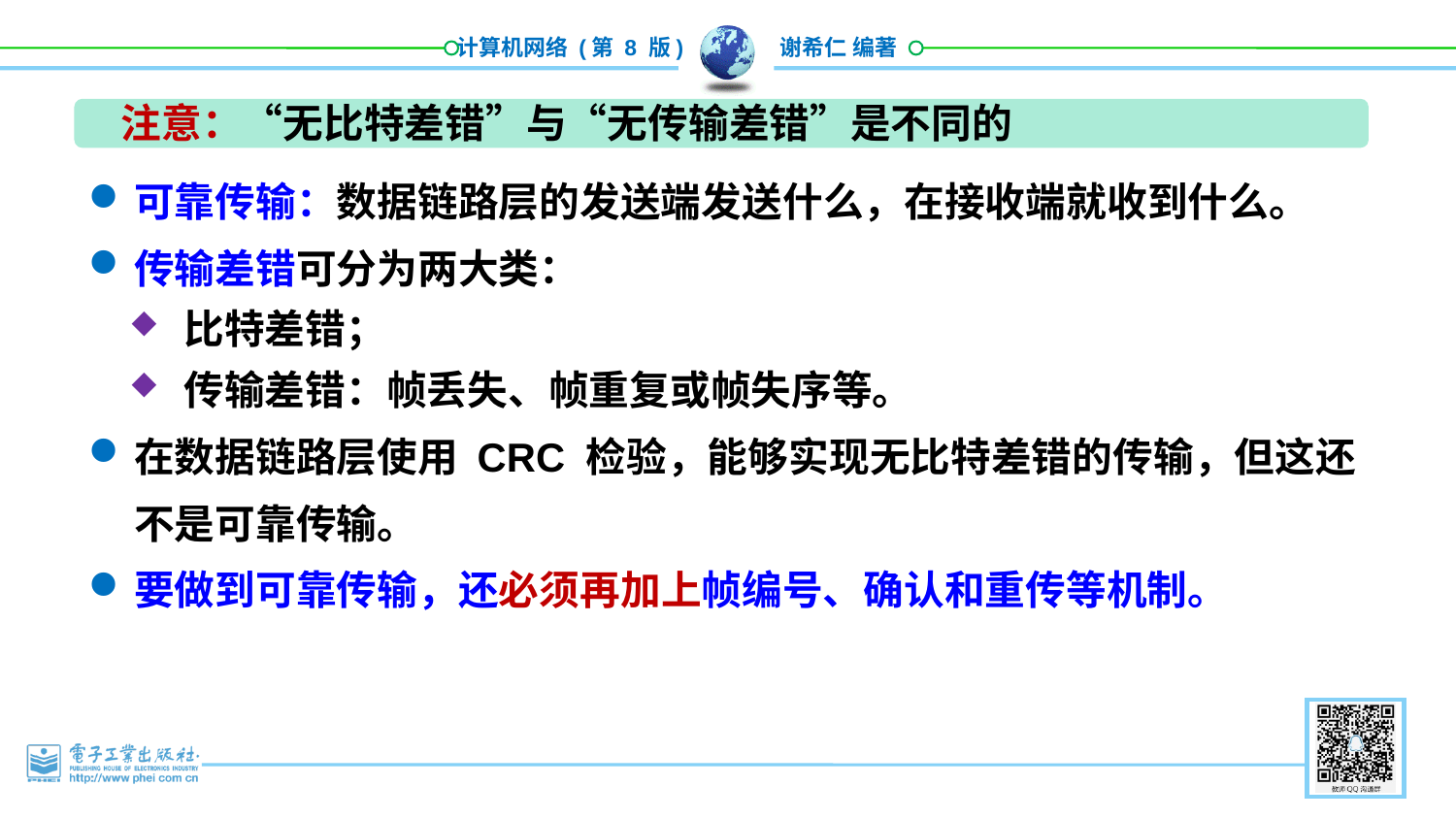

注意：“无比特差错”与“无传输差错”是不同的

可靠传输：数据链路层的发送端发送什么，在接收端就收到什么。
传输差错可分为两大类：
比特差错；
传输差错：帧丢失、帧重复或帧失序等。
在数据链路层使用 CRC 检验，能够实现无比特差错的传输，但这还不是可靠传输。
要做到可靠传输，还必须再加上帧编号、确认和重传等机制。